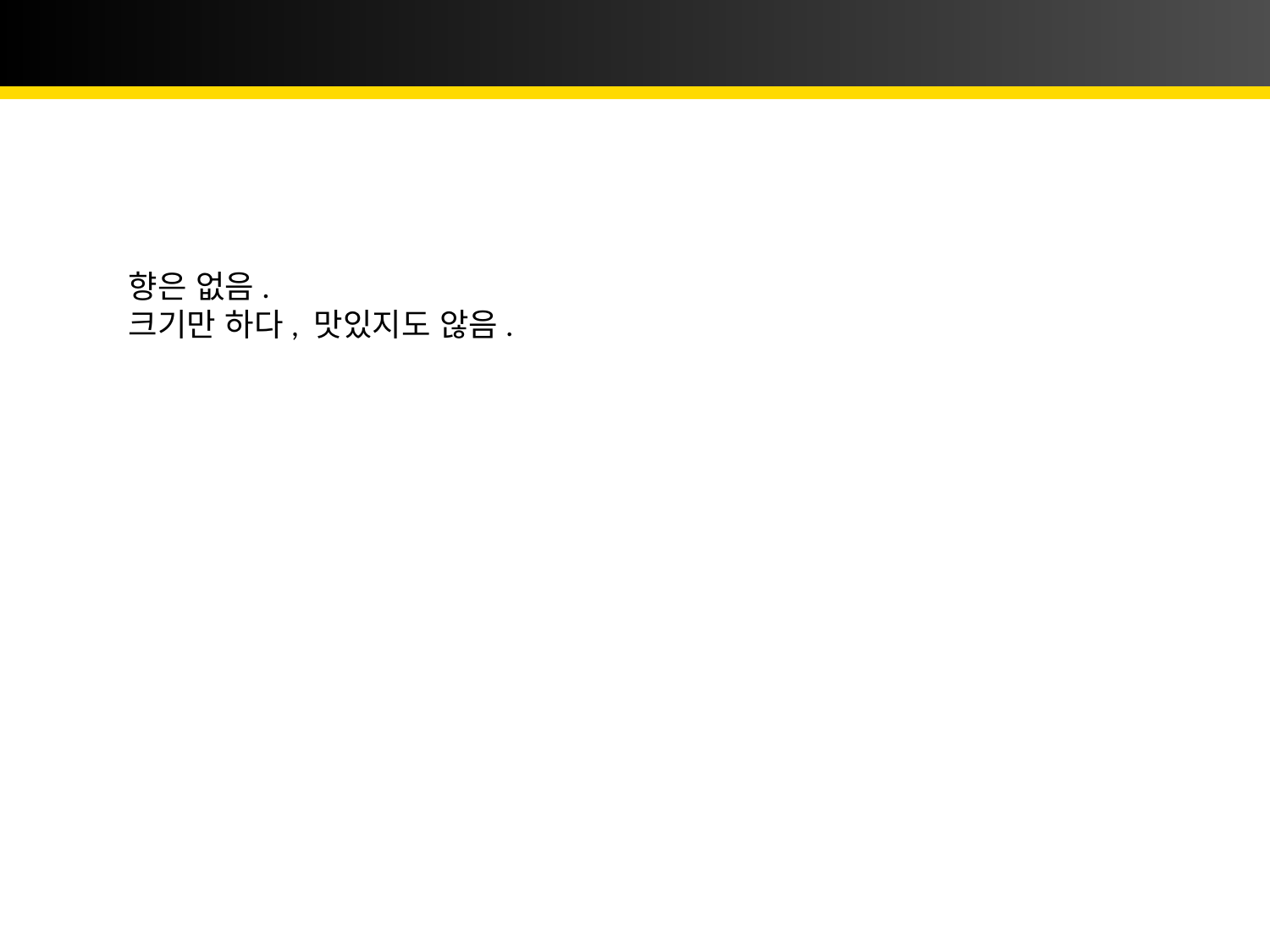

# 킹스베리
향은 없음.
크기만 하다, 맛있지도 않음.